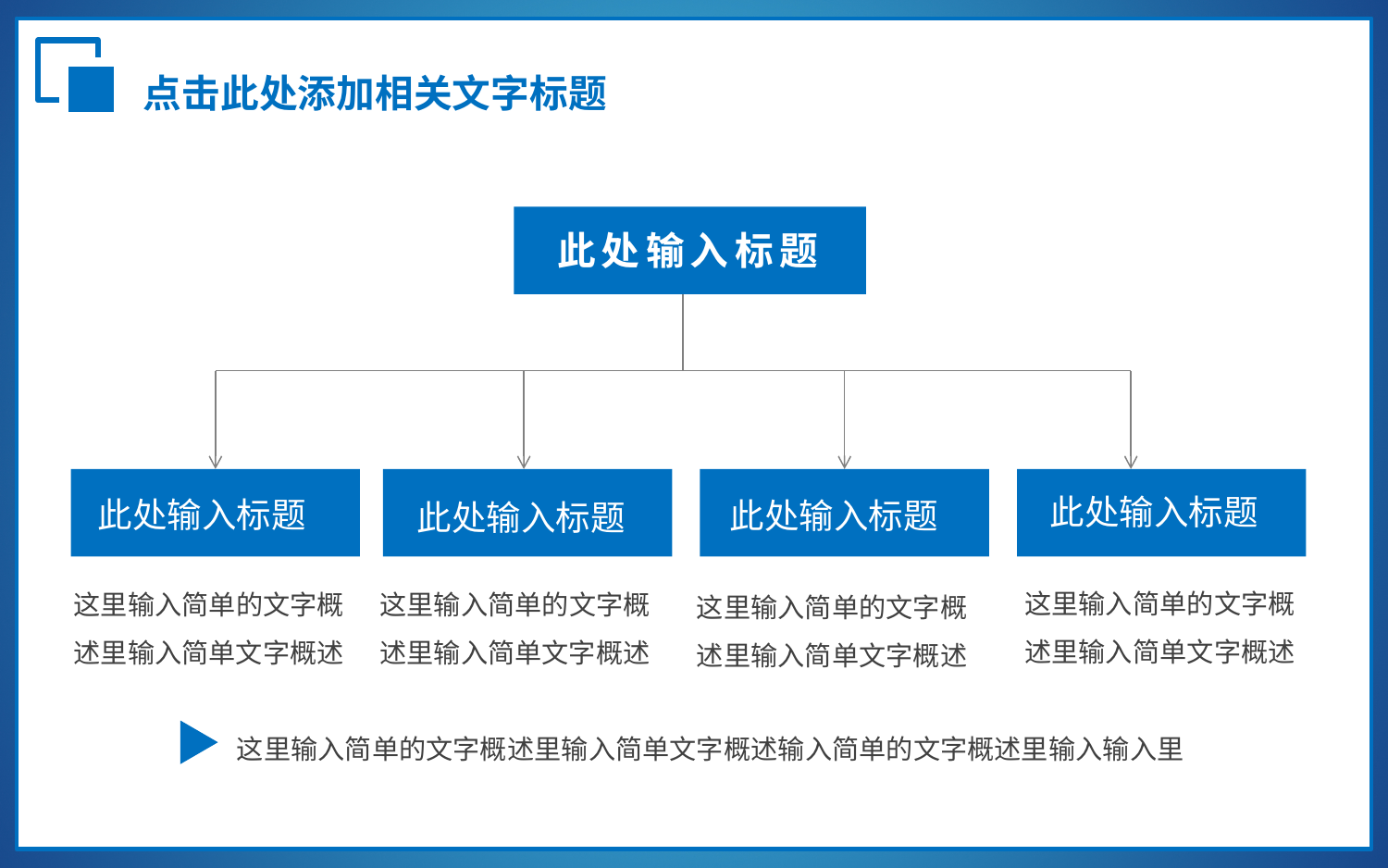

点击此处添加相关文字标题

此处输入标题

此处输入标题

此处输入标题

此处输入标题

此处输入标题
这里输入简单的文字概述里输入简单文字概述
这里输入简单的文字概述里输入简单文字概述
这里输入简单的文字概述里输入简单文字概述
这里输入简单的文字概述里输入简单文字概述
这里输入简单的文字概述里输入简单文字概述输入简单的文字概述里输入输入里